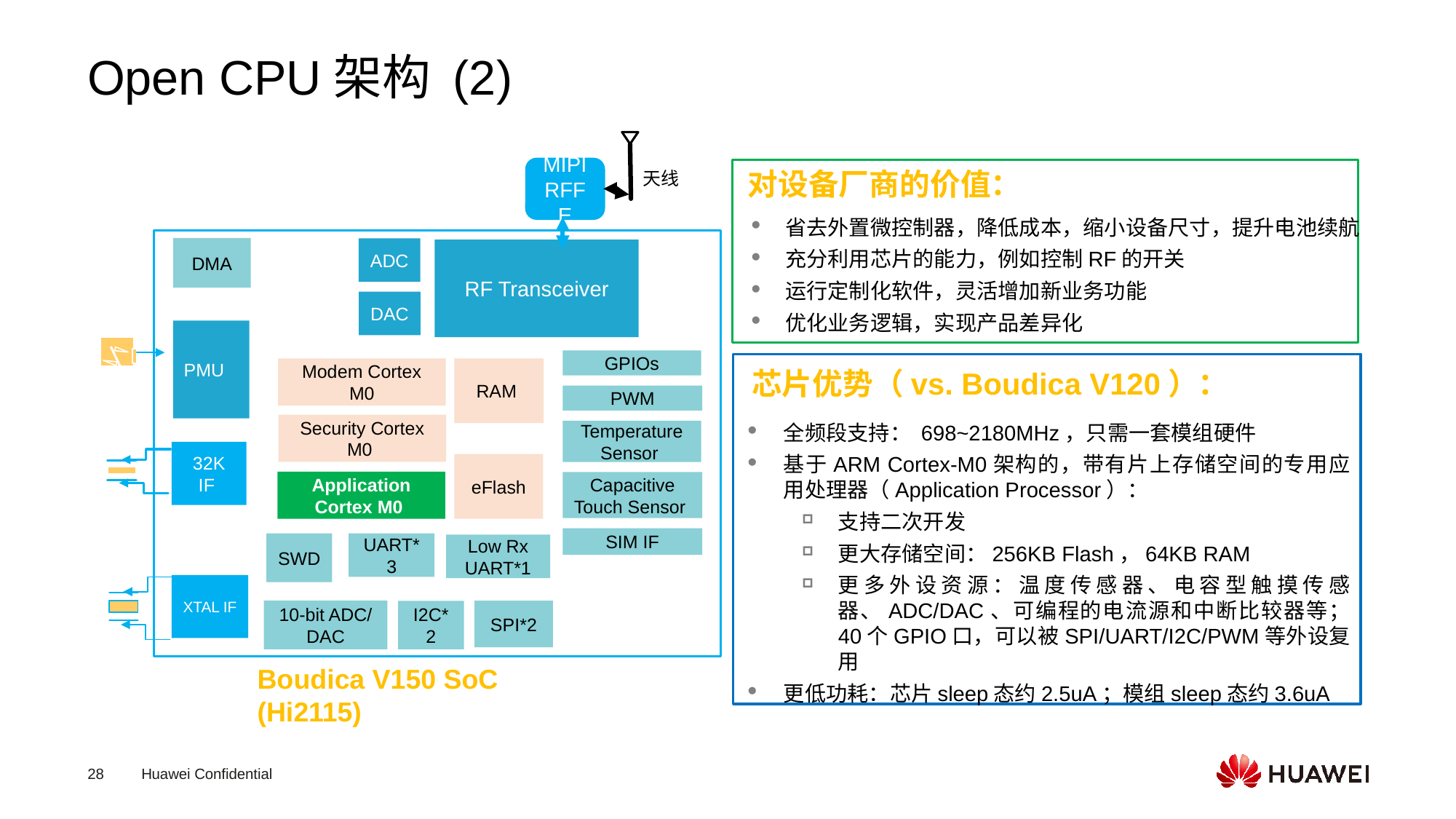

# Open CPU架构 (2)

MIPI RFFE

对设备厂商的价值：
天线
省去外置微控制器，降低成本，缩小设备尺寸，提升电池续航
充分利用芯片的能力，例如控制RF的开关
运行定制化软件，灵活增加新业务功能
优化业务逻辑，实现产品差异化

DMA
ADC
RF Transceiver
DAC
PMU

GPIOs

Modem Cortex M0
RAM
Security Cortex M0
eFlash
Application Cortex M0
芯片优势（vs. Boudica V120）：
PWM
全频段支持： 698~2180MHz，只需一套模组硬件
基于ARM Cortex-M0架构的，带有片上存储空间的专用应用处理器（Application Processor）：
支持二次开发
更大存储空间：256KB Flash，64KB RAM
更多外设资源：温度传感器、电容型触摸传感器、ADC/DAC、可编程的电流源和中断比较器等； 40个GPIO口，可以被SPI/UART/I2C/PWM等外设复用
更低功耗：芯片sleep态约2.5uA；模组sleep态约3.6uA

Temperature Sensor
32K IF

Capacitive Touch Sensor
SIM IF
SWD
UART*3
Low Rx UART*1
XTAL IF

10-bit ADC/
DAC
SPI*2
I2C*2
Boudica V150 SoC (Hi2115)